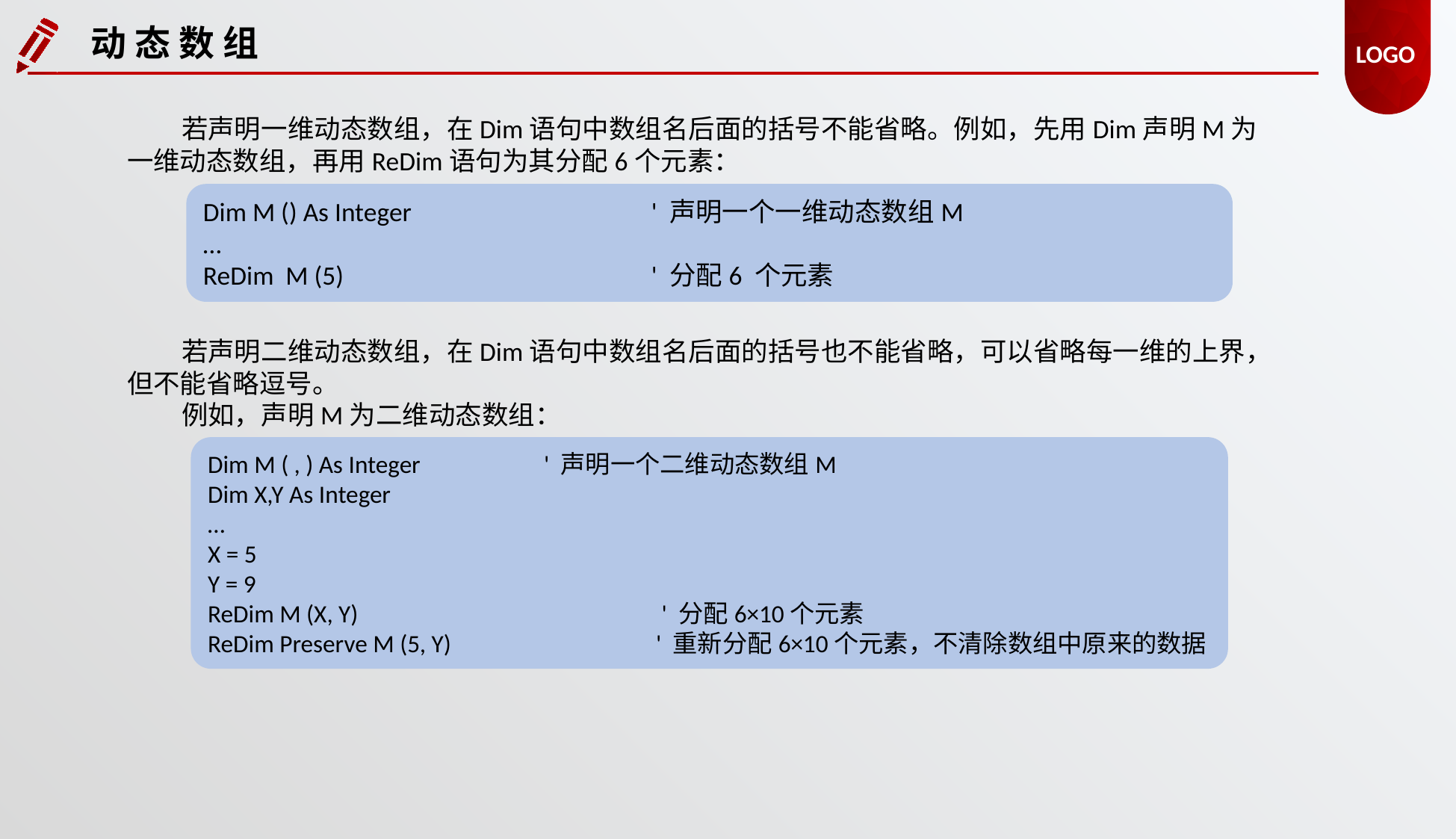

动 态 数 组
若声明一维动态数组，在Dim语句中数组名后面的括号不能省略。例如，先用Dim声明M为一维动态数组，再用ReDim语句为其分配6个元素：
Dim M () As Integer			' 声明一个一维动态数组M
…
ReDim  M (5)   		 	' 分配6 个元素
若声明二维动态数组，在Dim语句中数组名后面的括号也不能省略，可以省略每一维的上界，但不能省略逗号。
例如，声明M为二维动态数组：
Dim M ( , ) As Integer 		' 声明一个二维动态数组M
Dim X,Y As Integer
…
X = 5
Y = 9
ReDim M (X, Y)			 ' 分配6×10个元素
ReDim Preserve M (5, Y) 		' 重新分配6×10个元素，不清除数组中原来的数据